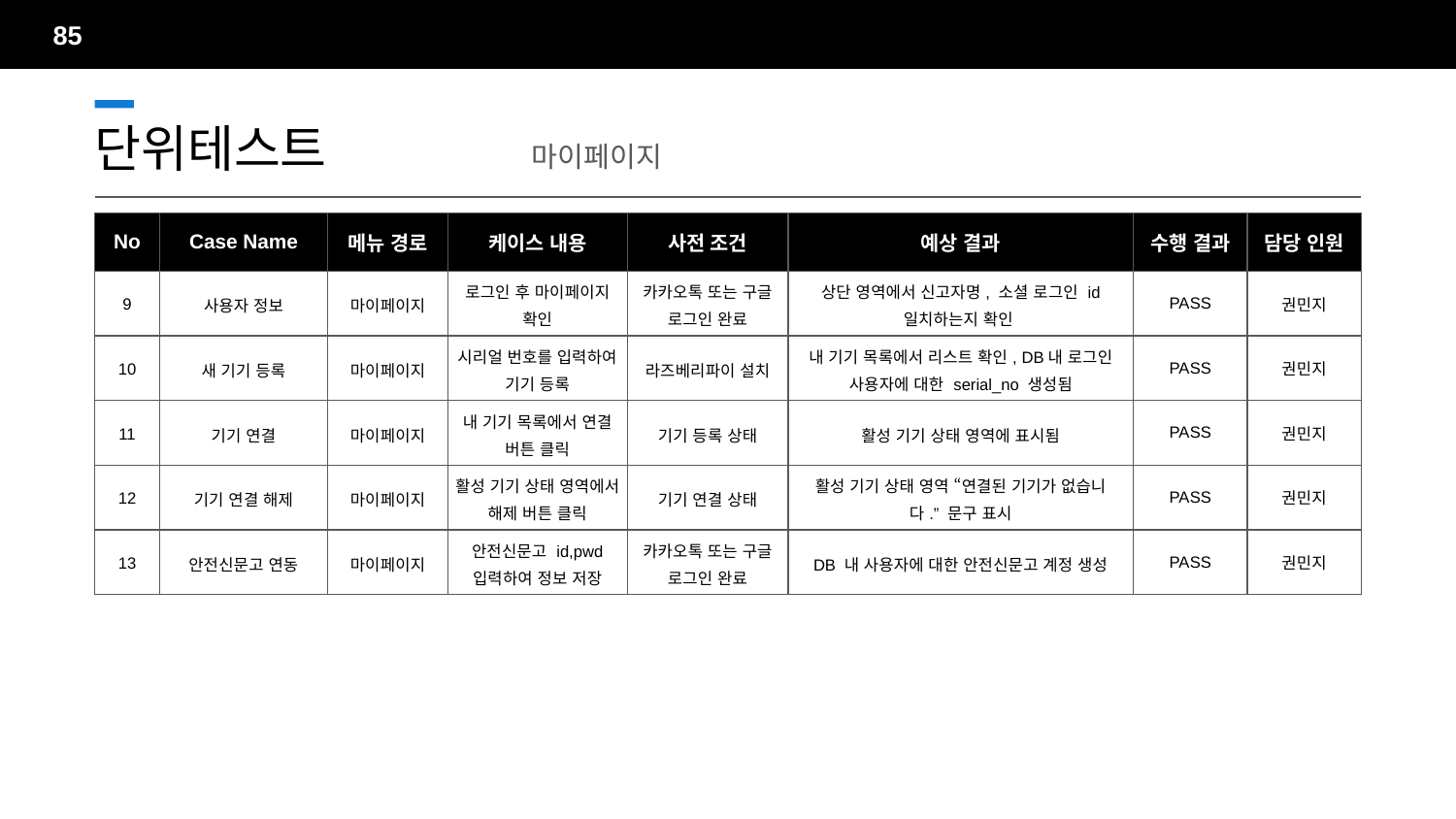

85

단위테스트		마이페이지
| No | Case Name | 메뉴 경로 | 케이스 내용 | 사전 조건 | 예상 결과 | 수행 결과 | 담당 인원 |
| --- | --- | --- | --- | --- | --- | --- | --- |
| 9 | 사용자 정보 | 마이페이지 | 로그인 후 마이페이지 확인 | 카카오톡 또는 구글 로그인 완료 | 상단 영역에서 신고자명, 소셜 로그인 id 일치하는지 확인 | PASS | 권민지 |
| 10 | 새 기기 등록 | 마이페이지 | 시리얼 번호를 입력하여 기기 등록 | 라즈베리파이 설치 | 내 기기 목록에서 리스트 확인, DB내 로그인 사용자에 대한 serial\_no 생성됨 | PASS | 권민지 |
| 11 | 기기 연결 | 마이페이지 | 내 기기 목록에서 연결 버튼 클릭 | 기기 등록 상태 | 활성 기기 상태 영역에 표시됨 | PASS | 권민지 |
| 12 | 기기 연결 해제 | 마이페이지 | 활성 기기 상태 영역에서 해제 버튼 클릭 | 기기 연결 상태 | 활성 기기 상태 영역 “연결된 기기가 없습니다.” 문구 표시 | PASS | 권민지 |
| 13 | 안전신문고 연동 | 마이페이지 | 안전신문고 id,pwd 입력하여 정보 저장 | 카카오톡 또는 구글 로그인 완료 | DB 내 사용자에 대한 안전신문고 계정 생성 | PASS | 권민지 |